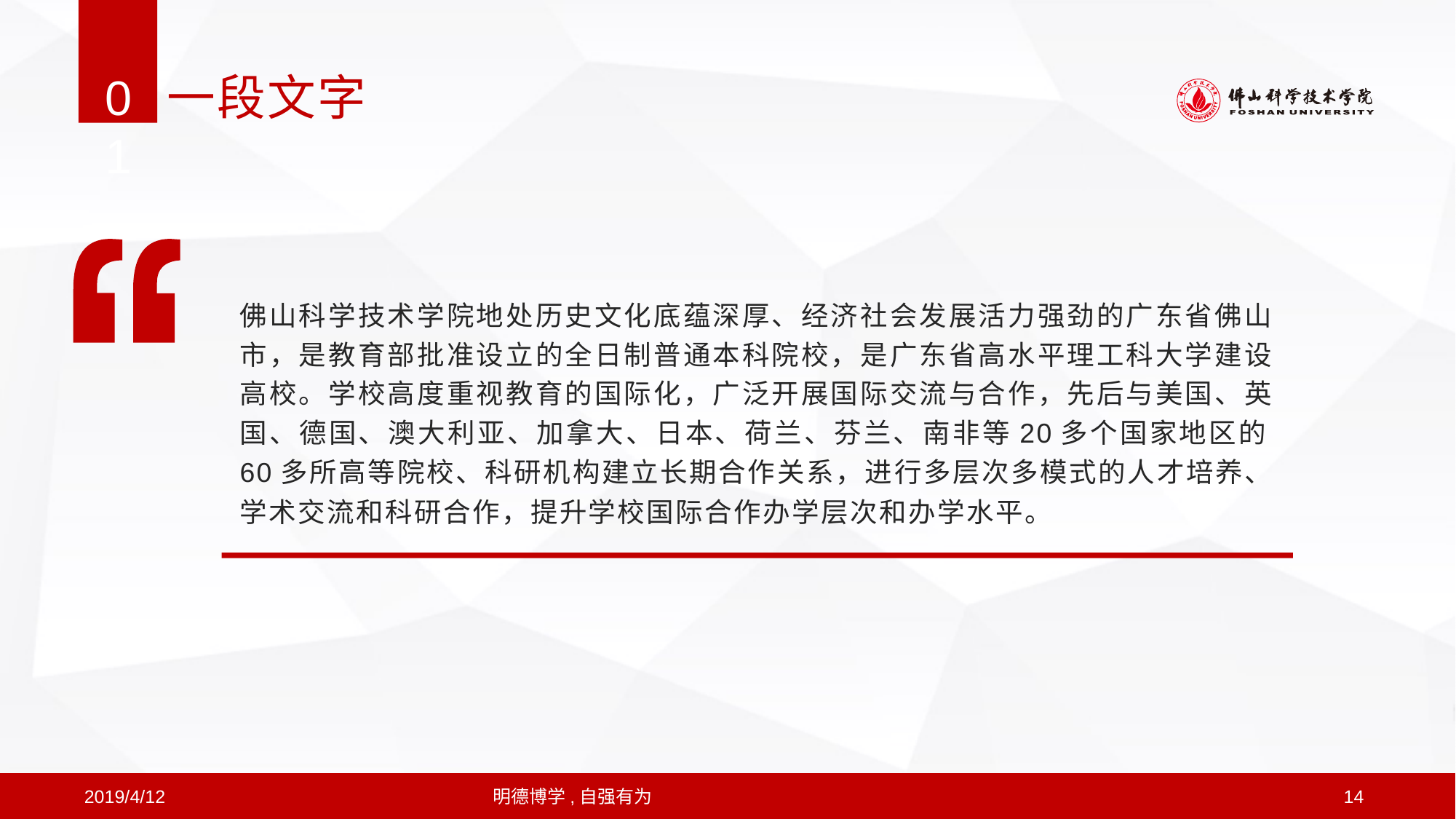

01
一段文字

佛山科学技术学院地处历史文化底蕴深厚、经济社会发展活力强劲的广东省佛山市，是教育部批准设立的全日制普通本科院校，是广东省高水平理工科大学建设高校。学校高度重视教育的国际化，广泛开展国际交流与合作，先后与美国、英国、德国、澳大利亚、加拿大、日本、荷兰、芬兰、南非等20多个国家地区的60多所高等院校、科研机构建立长期合作关系，进行多层次多模式的人才培养、学术交流和科研合作，提升学校国际合作办学层次和办学水平。

2019/4/12
明德博学,自强有为
14